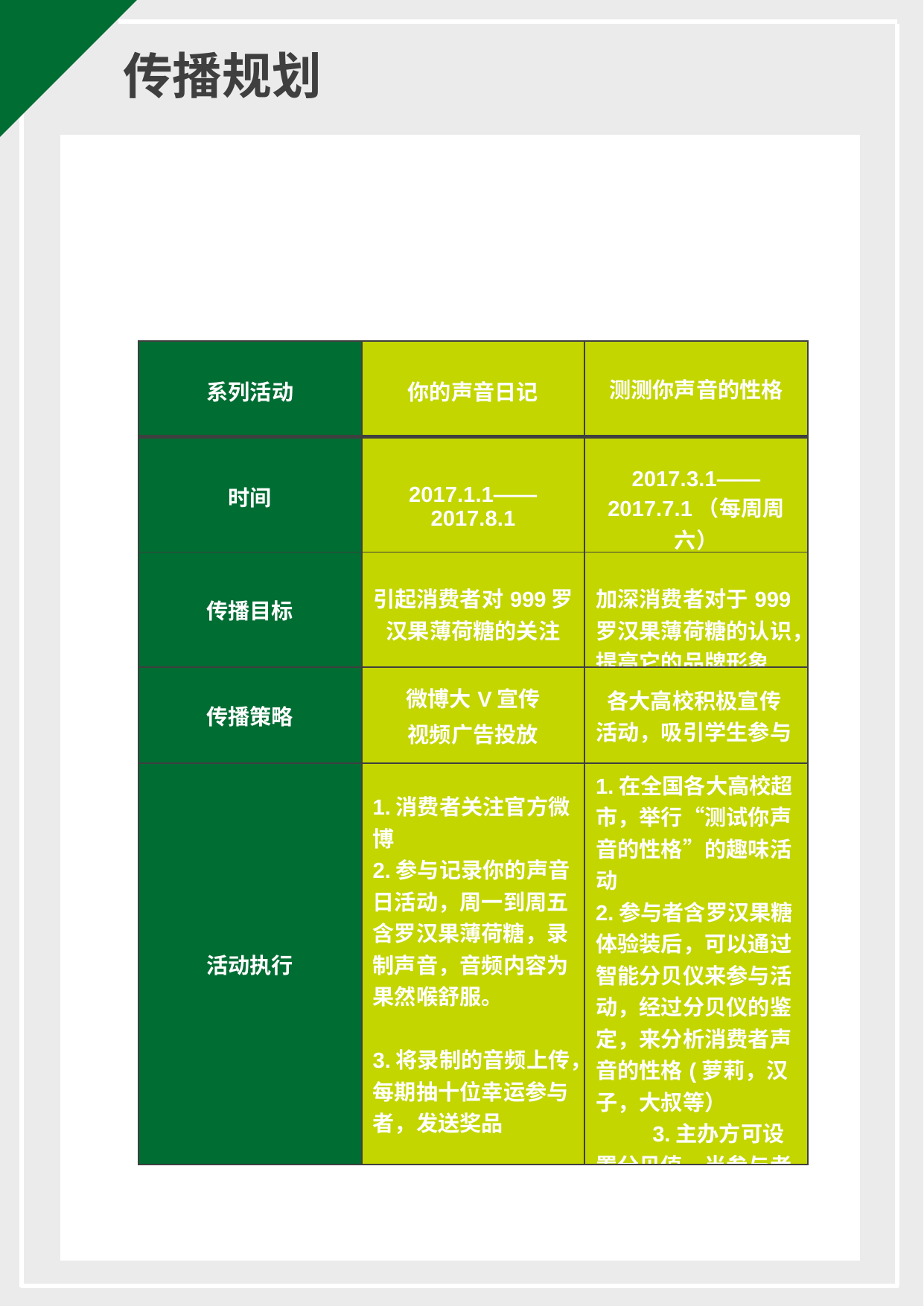

传播规划

| 系列活动 | 你的声音日记 | 测测你声音的性格 |
| --- | --- | --- |
| 时间 | 2017.1.1——2017.8.1 | 2017.3.1——2017.7.1（每周周六） |
| 传播目标 | 引起消费者对999罗汉果薄荷糖的关注 | 加深消费者对于999罗汉果薄荷糖的认识，提高它的品牌形象 |
| 传播策略 | 微博大V宣传 视频广告投放 | 各大高校积极宣传活动，吸引学生参与 |
| 活动执行 | 1.消费者关注官方微博 2.参与记录你的声音日活动，周一到周五含罗汉果薄荷糖，录制声音，音频内容为果然喉舒服。 3.将录制的音频上传，每期抽十位幸运参与者，发送奖品 | 1.在全国各大高校超市，举行“测试你声音的性格”的趣味活动 2.参与者含罗汉果糖体验装后，可以通过智能分贝仪来参与活动，经过分贝仪的鉴定，来分析消费者声音的性格(萝莉，汉子，大叔等） 3.主办方可设置分贝值，当参与者达到分贝值时可以获得奖品。 |